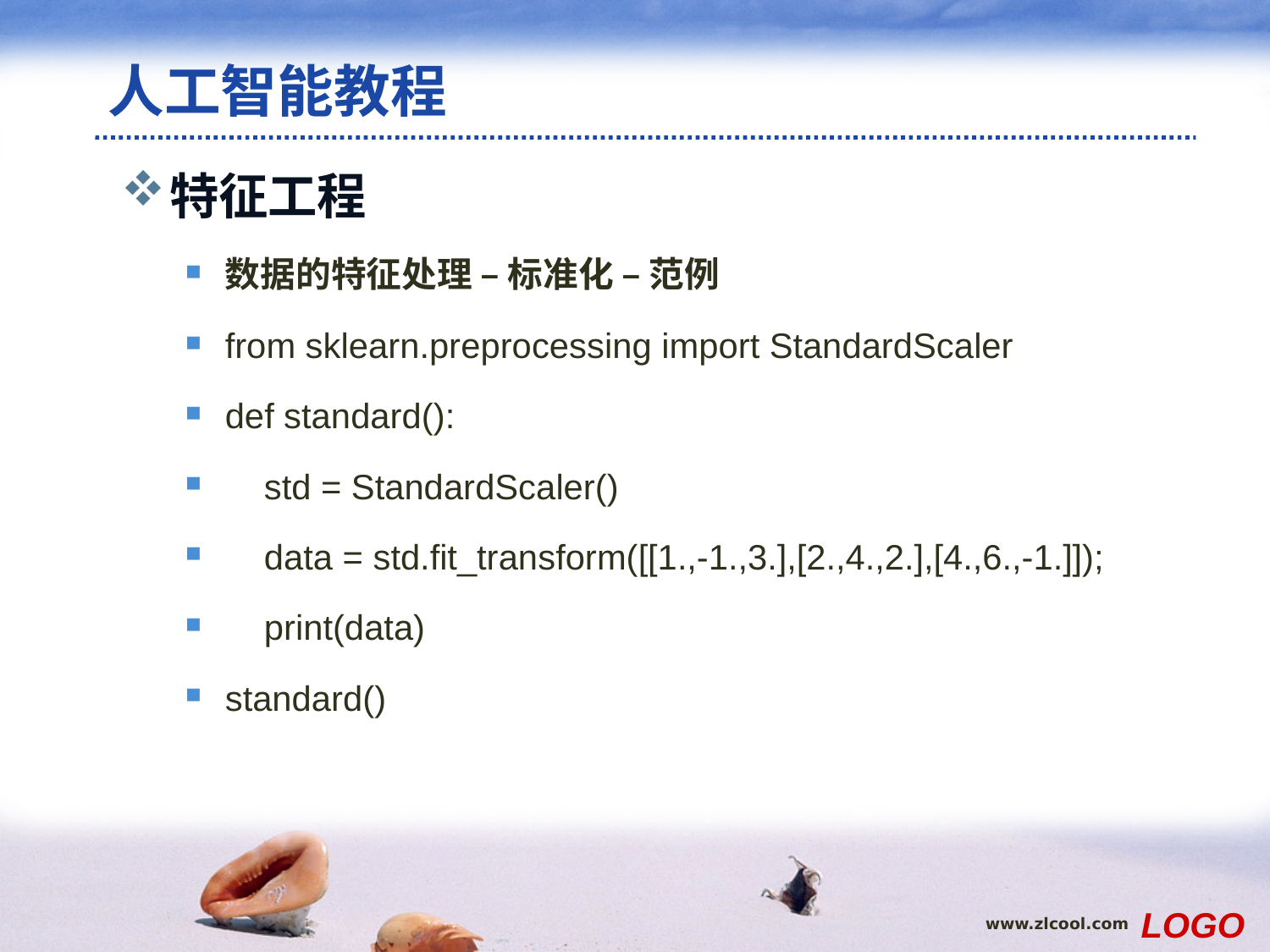

# 人工智能教程
特征工程
数据的特征处理 – 标准化 – 范例
from sklearn.preprocessing import StandardScaler
def standard():
    std = StandardScaler()
    data = std.fit_transform([[1.,-1.,3.],[2.,4.,2.],[4.,6.,-1.]]);
    print(data)
standard()

LOGO
www.zlcool.com